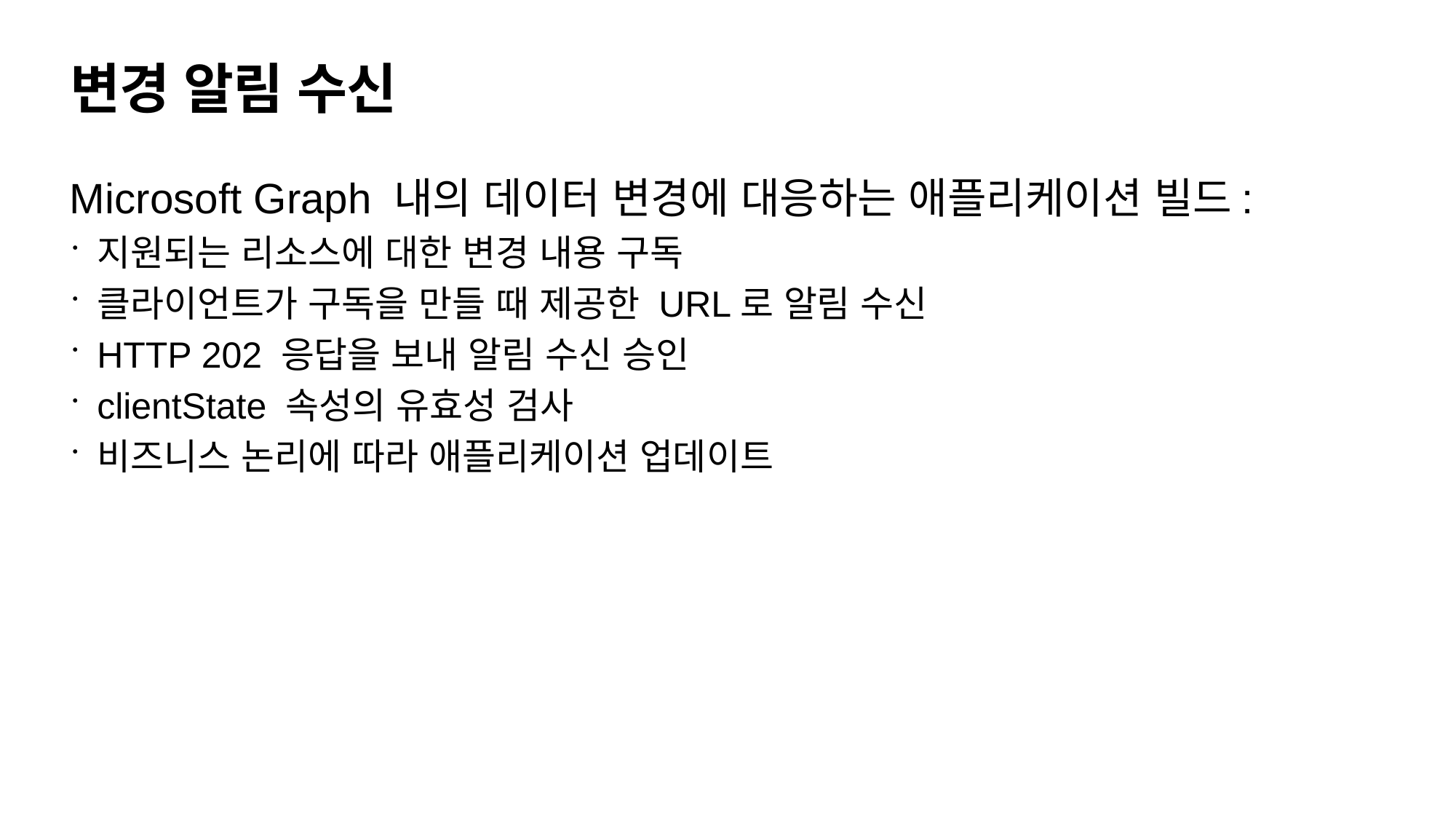

# 변경 알림 수신
Microsoft Graph 내의 데이터 변경에 대응하는 애플리케이션 빌드:
지원되는 리소스에 대한 변경 내용 구독
클라이언트가 구독을 만들 때 제공한 URL로 알림 수신
HTTP 202 응답을 보내 알림 수신 승인
clientState 속성의 유효성 검사
비즈니스 논리에 따라 애플리케이션 업데이트